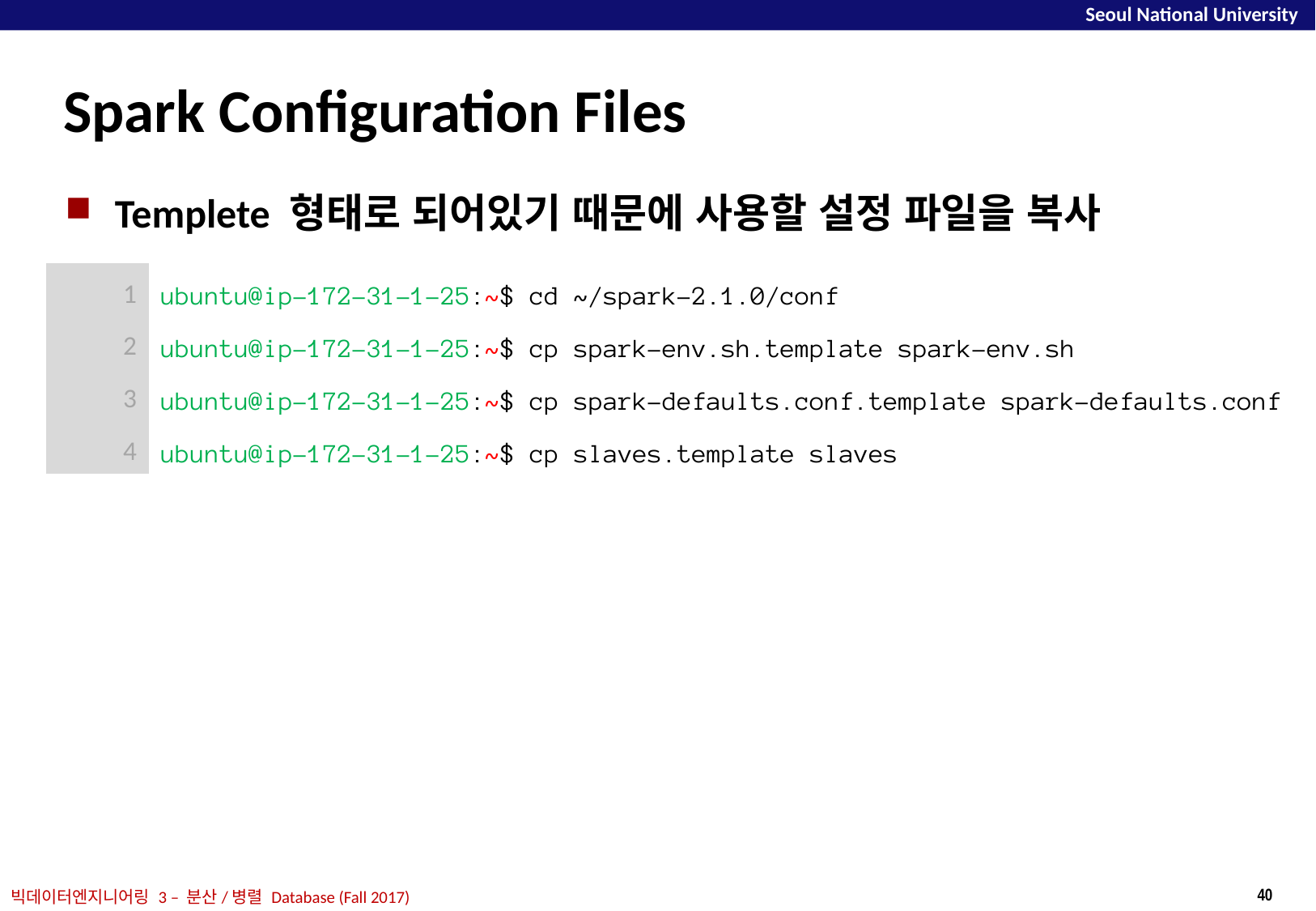

# Spark Configuration Files
Templete 형태로 되어있기 때문에 사용할 설정 파일을 복사
| 1 | ubuntu@ip-172-31-1-25:~$ cd ~/spark-2.1.0/conf |
| --- | --- |
| 2 | ubuntu@ip-172-31-1-25:~$ cp spark-env.sh.template spark-env.sh |
| 3 | ubuntu@ip-172-31-1-25:~$ cp spark-defaults.conf.template spark-defaults.conf |
| 4 | ubuntu@ip-172-31-1-25:~$ cp slaves.template slaves |